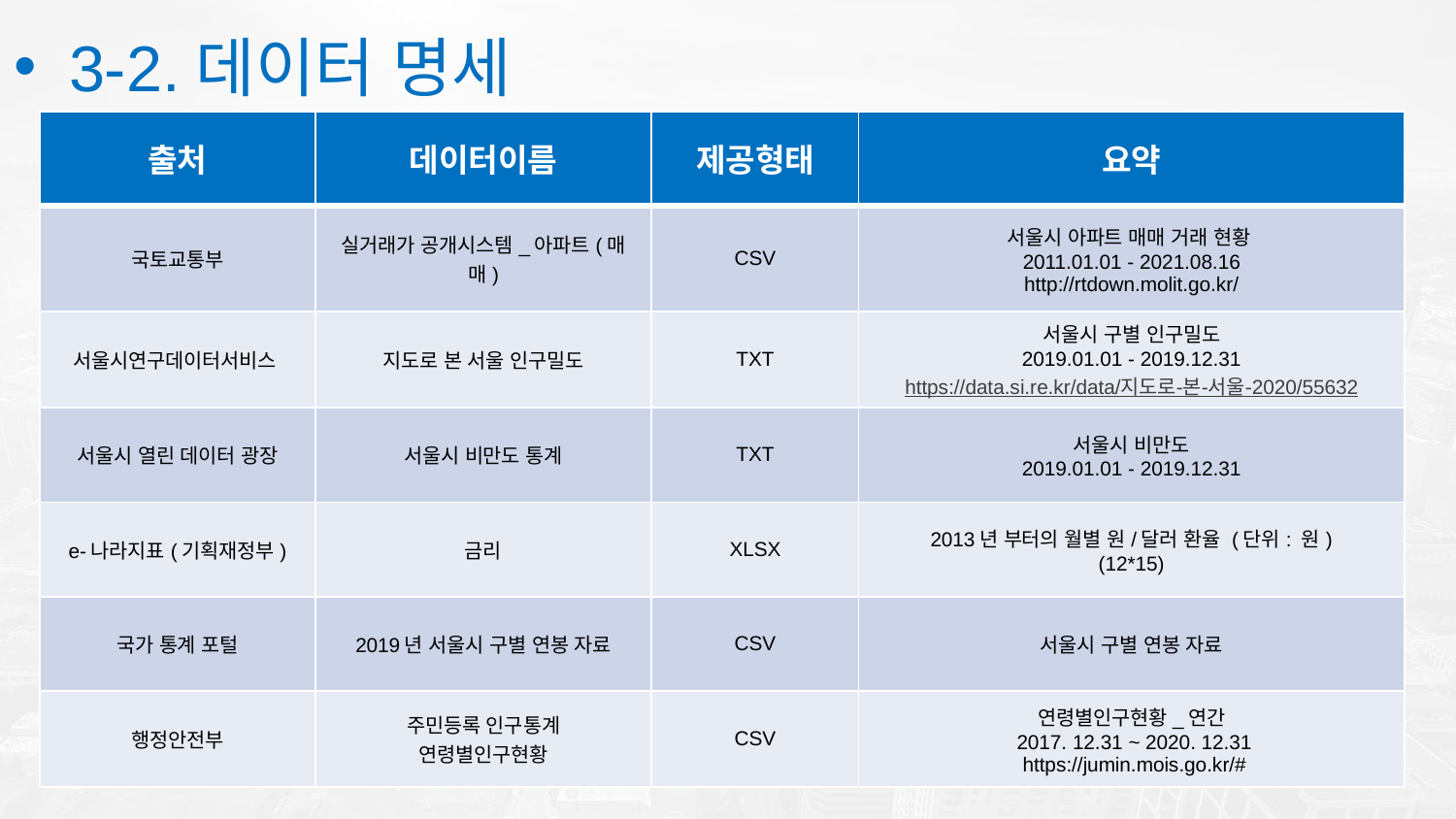

3-2.데이터 명세
| 출처 | 데이터이름 | 제공형태 | 요약 |
| --- | --- | --- | --- |
| 국토교통부 | 실거래가 공개시스템\_아파트(매매) | CSV | 서울시 아파트 매매 거래 현황 2011.01.01 - 2021.08.16 http://rtdown.molit.go.kr/ |
| 서울시연구데이터서비스 | 지도로 본 서울 인구밀도 | TXT | 서울시 구별 인구밀도 2019.01.01 - 2019.12.31 https://data.si.re.kr/data/지도로-본-서울-2020/55632 |
| 서울시 열린 데이터 광장 | 서울시 비만도 통계 | TXT | 서울시 비만도 2019.01.01 - 2019.12.31 |
| e-나라지표(기획재정부) | 금리 | XLSX | 2013년 부터의 월별 원/달러 환율 (단위: 원) (12\*15) |
| 국가 통계 포털 | 2019년 서울시 구별 연봉 자료 | CSV | 서울시 구별 연봉 자료 |
| 행정안전부 | 주민등록 인구통계 연령별인구현황 | CSV | 연령별인구현황\_연간 2017. 12.31 ~ 2020. 12.31 https://jumin.mois.go.kr/# |